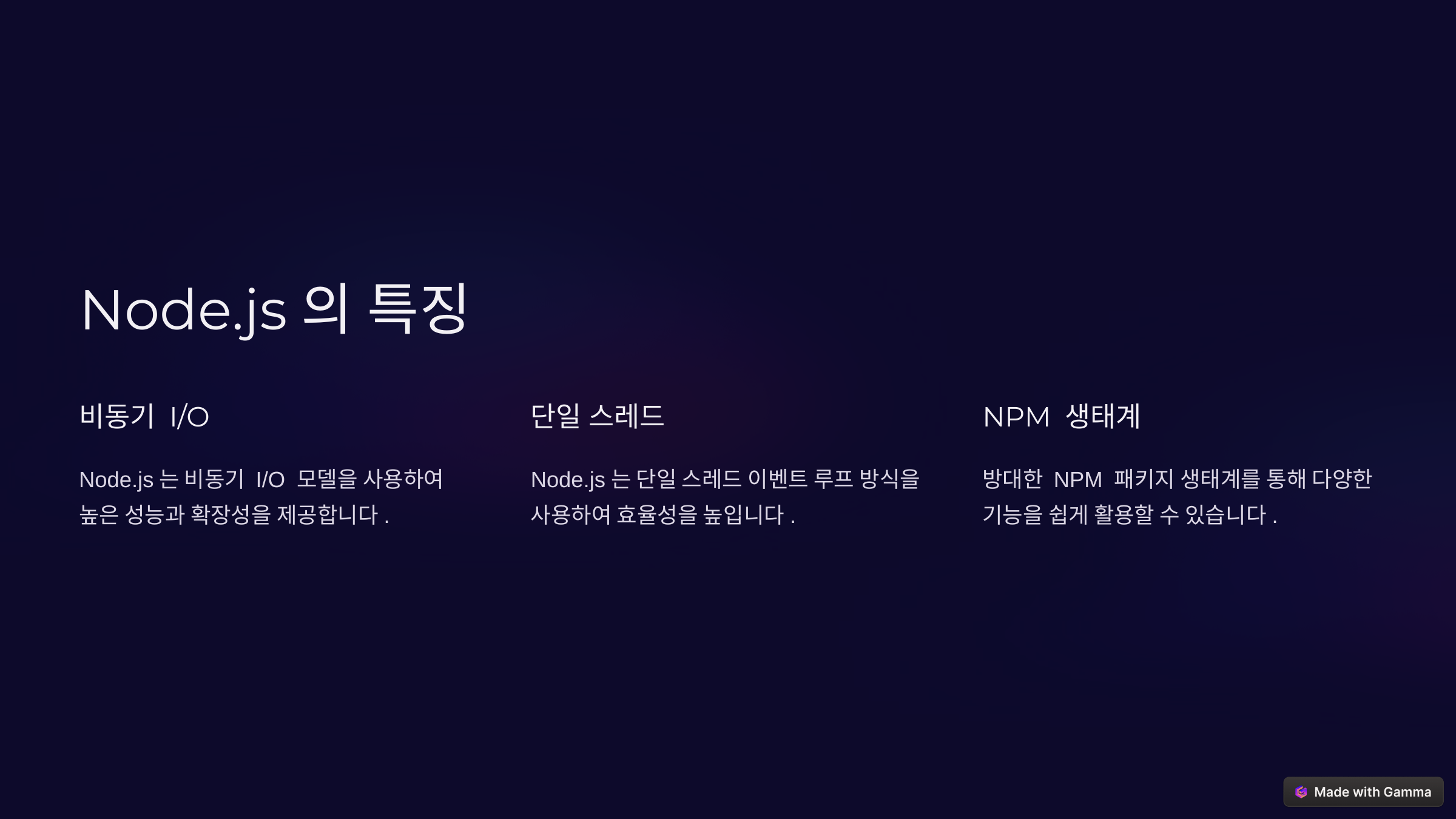

Node.js의 특징
비동기 I/O
단일 스레드
NPM 생태계
Node.js는 비동기 I/O 모델을 사용하여 높은 성능과 확장성을 제공합니다.
Node.js는 단일 스레드 이벤트 루프 방식을 사용하여 효율성을 높입니다.
방대한 NPM 패키지 생태계를 통해 다양한 기능을 쉽게 활용할 수 있습니다.